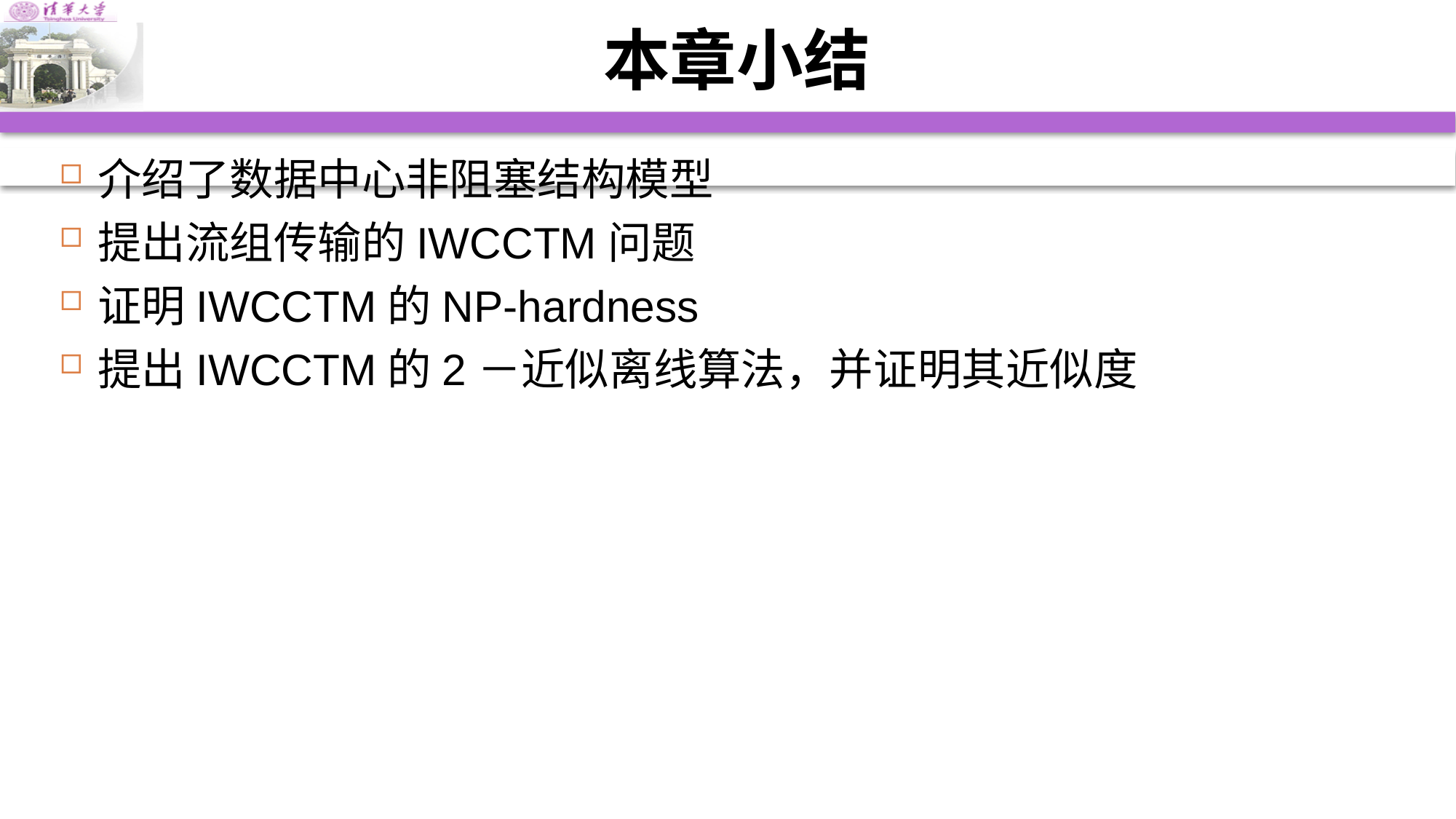

# 本章小结
介绍了数据中心非阻塞结构模型
提出流组传输的IWCCTM问题
证明IWCCTM的NP-hardness
提出IWCCTM的2－近似离线算法，并证明其近似度